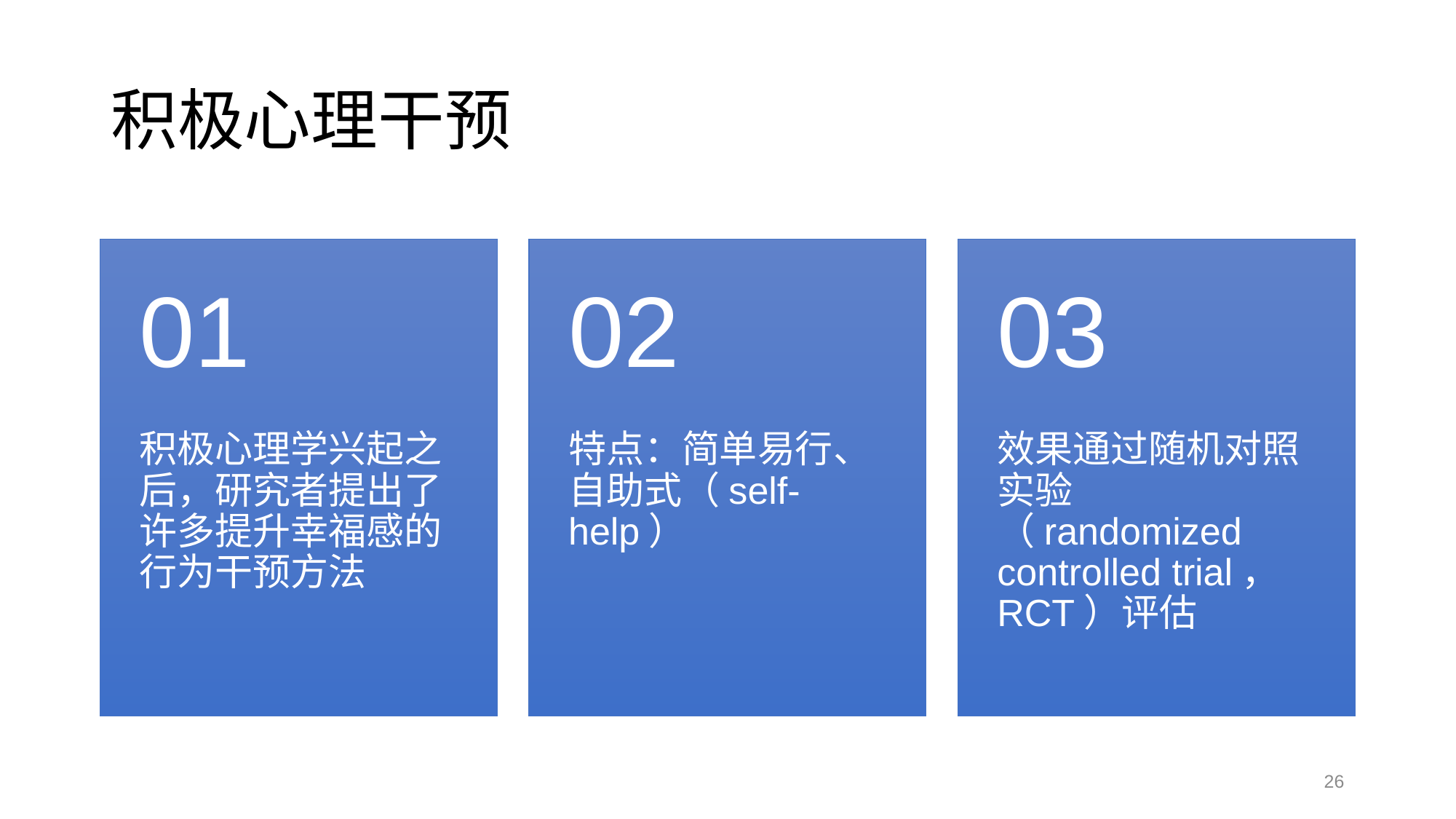

# 积极心理干预
积极心理学兴起之后，研究者提出了许多提升幸福感的行为干预方法
01
特点：简单易行、自助式（self-help）
02
效果通过随机对照实验（randomized controlled trial，RCT）评估
03
26